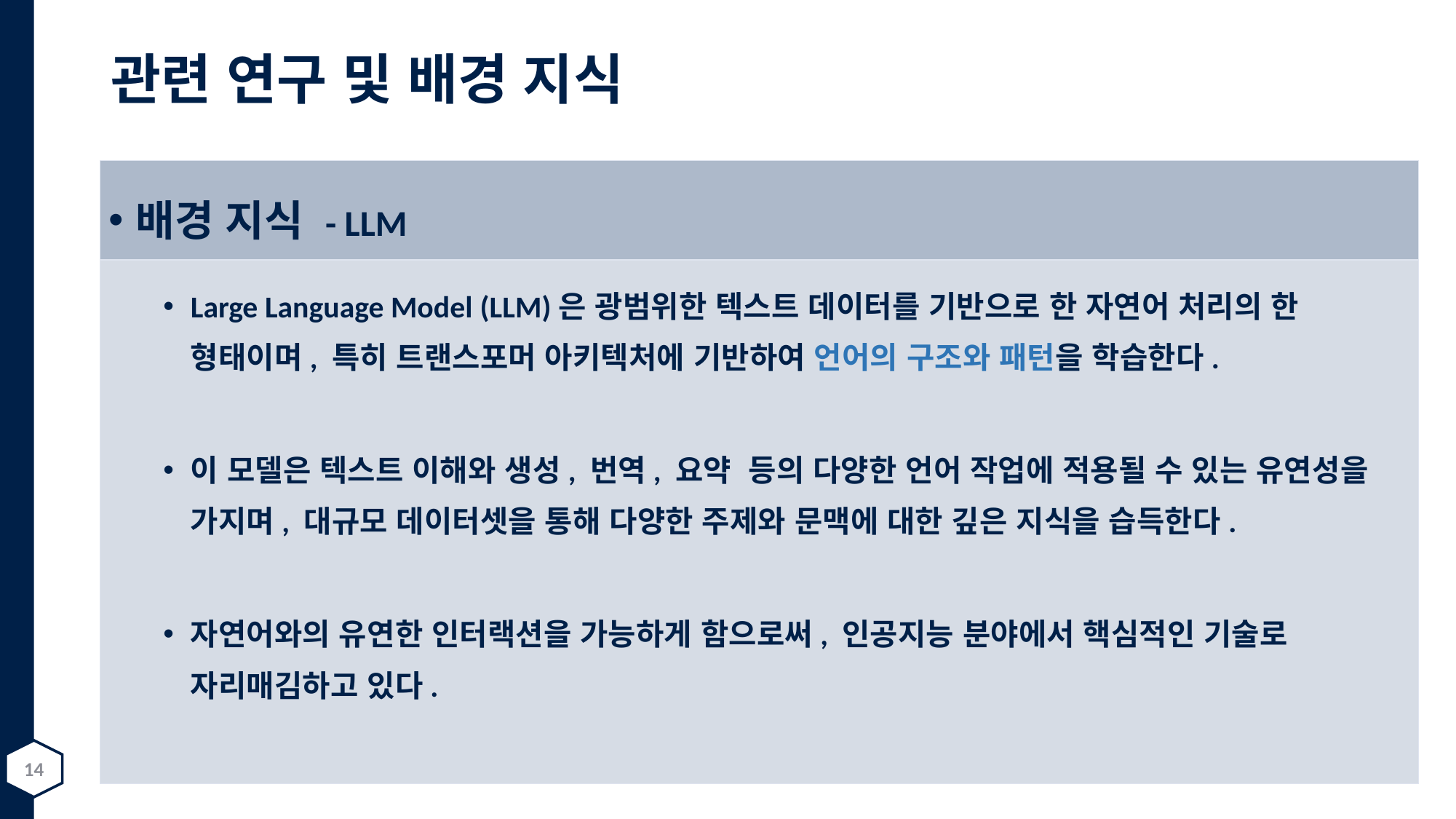

# 관련 연구 및 배경 지식
배경 지식 - LLM
Large Language Model (LLM)은 광범위한 텍스트 데이터를 기반으로 한 자연어 처리의 한 형태이며, 특히 트랜스포머 아키텍처에 기반하여 언어의 구조와 패턴을 학습한다.

이 모델은 텍스트 이해와 생성, 번역, 요약  등의 다양한 언어 작업에 적용될 수 있는 유연성을 가지며, 대규모 데이터셋을 통해 다양한 주제와 문맥에 대한 깊은 지식을 습득한다.

자연어와의 유연한 인터랙션을 가능하게 함으로써, 인공지능 분야에서 핵심적인 기술로 자리매김하고 있다.
14